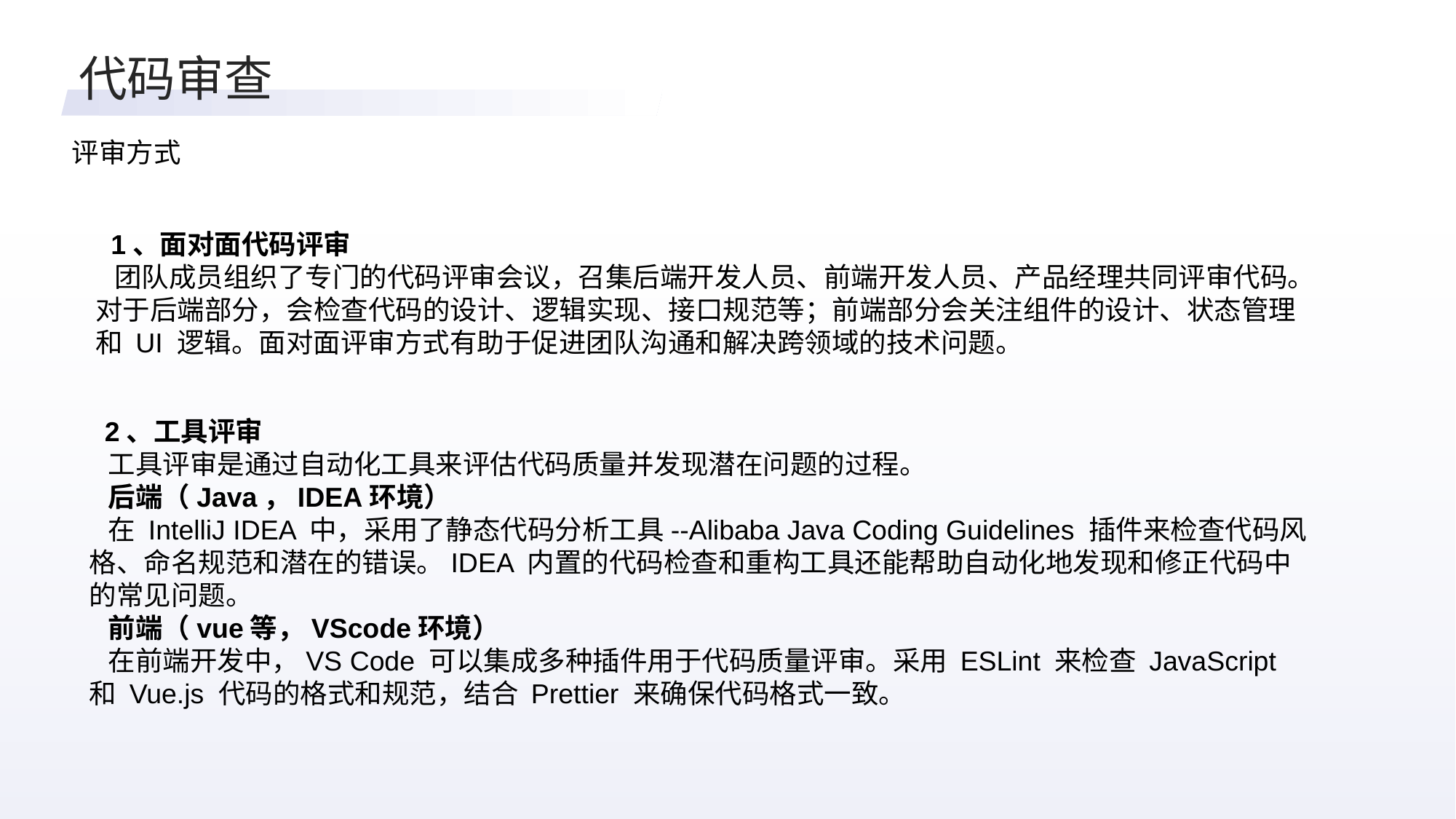

代码审查

评审方式

  1、面对面代码评审
  团队成员组织了专门的代码评审会议，召集后端开发人员、前端开发人员、产品经理共同评审代码。对于后端部分，会检查代码的设计、逻辑实现、接口规范等；前端部分会关注组件的设计、状态管理和 UI 逻辑。面对面评审方式有助于促进团队沟通和解决跨领域的技术问题。

  2、工具评审
  工具评审是通过自动化工具来评估代码质量并发现潜在问题的过程。
  后端（Java，IDEA环境）
  在 IntelliJ IDEA 中，采用了静态代码分析工具--Alibaba Java Coding Guidelines 插件来检查代码风格、命名规范和潜在的错误。IDEA 内置的代码检查和重构工具还能帮助自动化地发现和修正代码中的常见问题。
  前端（vue等，VScode环境）
  在前端开发中，VS Code 可以集成多种插件用于代码质量评审。采用 ESLint 来检查 JavaScript 和 Vue.js 代码的格式和规范，结合 Prettier 来确保代码格式一致。